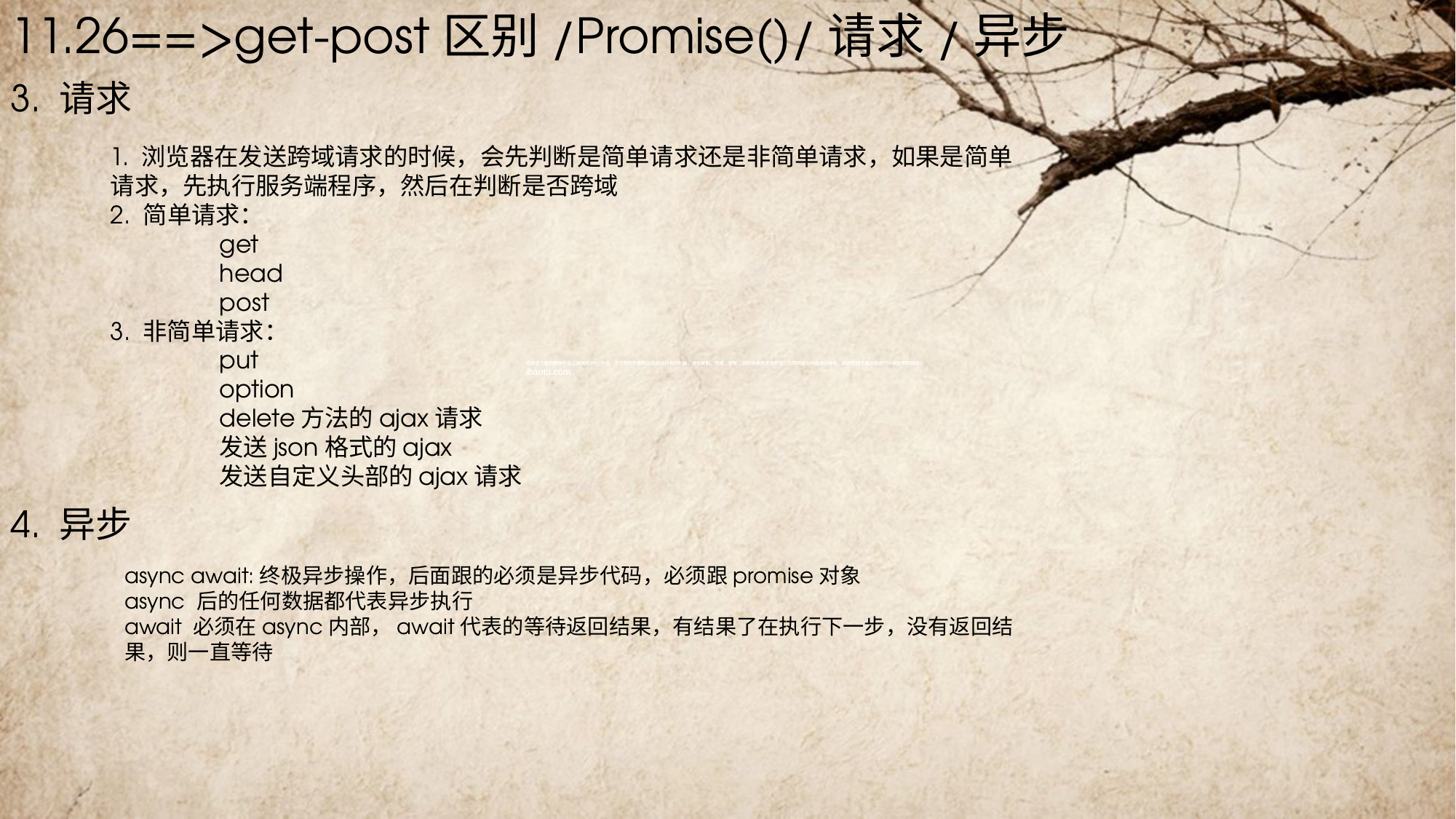

11.26==>get-post区别/Promise()/请求/异步
3. 请求
1. 浏览器在发送跨域请求的时候，会先判断是简单请求还是非简单请求，如果是简单请求，先执行服务端程序，然后在判断是否跨域
2. 简单请求：
	get
	head
	post
3. 非简单请求：
	put
	option
	delete方法的ajax请求
	发送json格式的ajax
	发送自定义头部的ajax请求
4. 异步
async await:终极异步操作，后面跟的必须是异步代码，必须跟promise对象
async 后的任何数据都代表异步执行
await 必须在async内部，await代表的等待返回结果，有结果了在执行下一步，没有返回结果，则一直等待